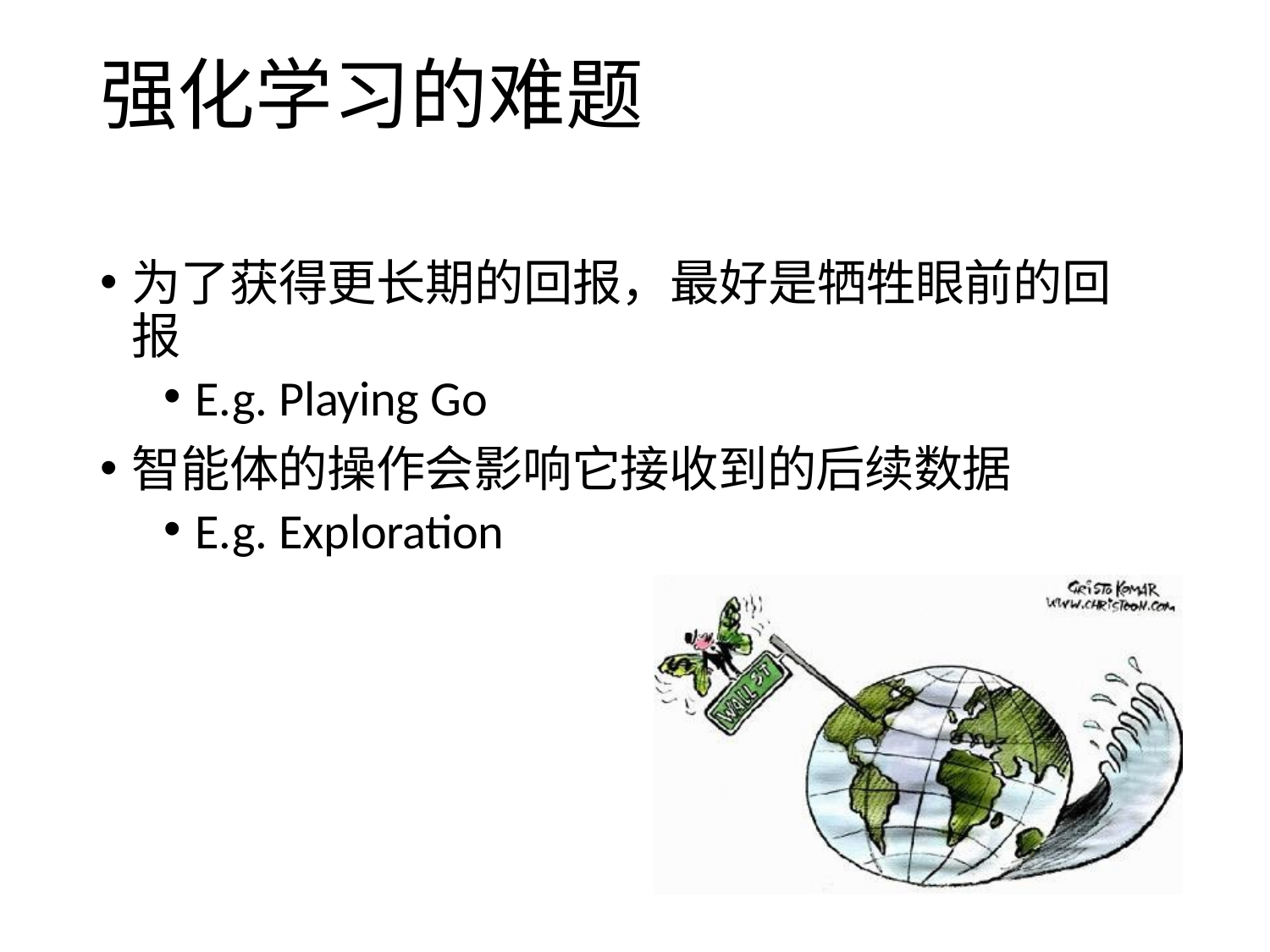

# 强化学习的难题
为了获得更长期的回报，最好是牺牲眼前的回报
E.g. Playing Go
智能体的操作会影响它接收到的后续数据
E.g. Exploration